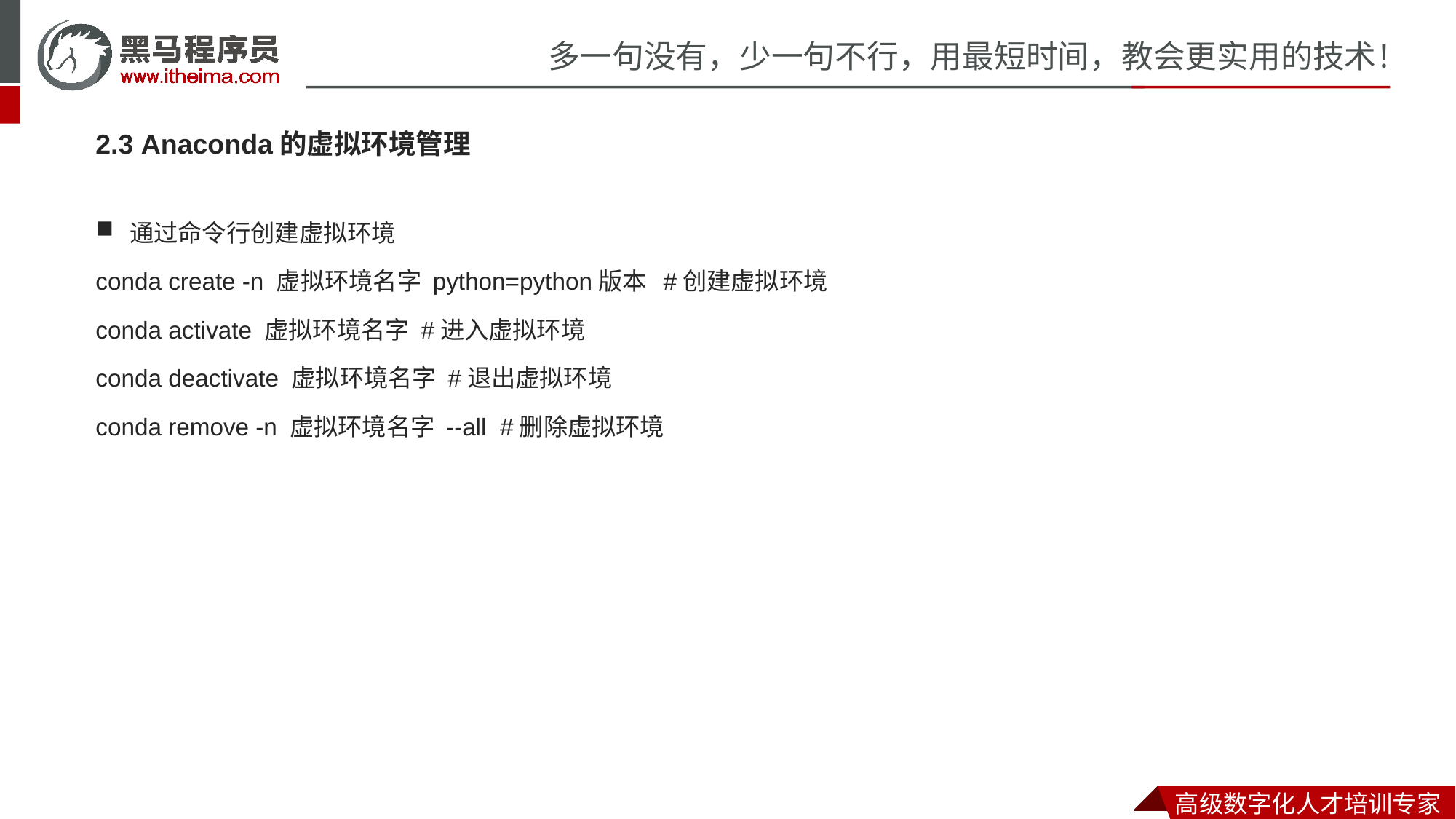

2.3 Anaconda的虚拟环境管理
通过命令行创建虚拟环境
conda create -n 虚拟环境名字 python=python版本  #创建虚拟环境
conda activate 虚拟环境名字 #进入虚拟环境
conda deactivate 虚拟环境名字 #退出虚拟环境
conda remove -n 虚拟环境名字 --all  #删除虚拟环境